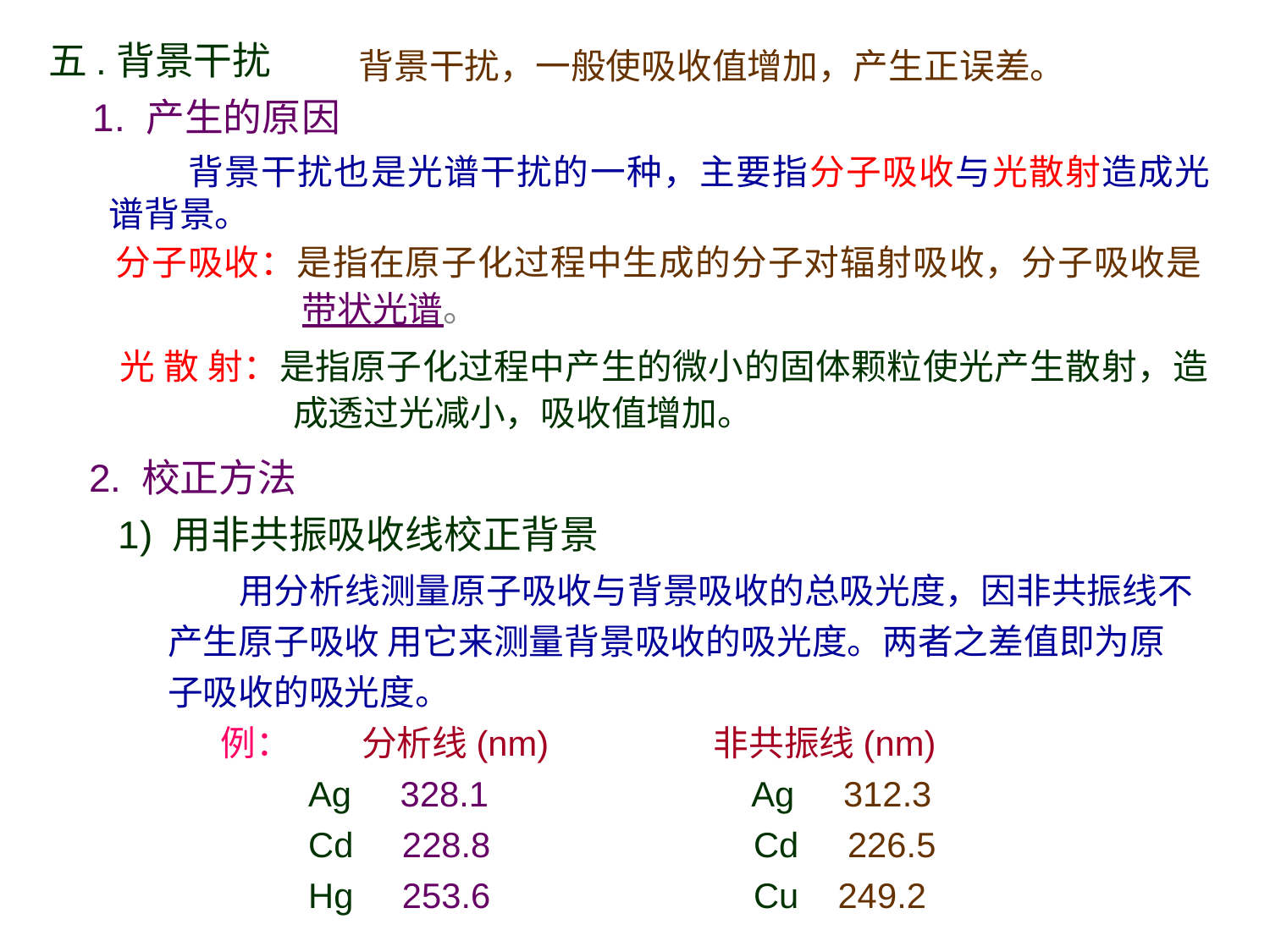

五.背景干扰
背景干扰，一般使吸收值增加，产生正误差。
产生的原因
背景干扰也是光谱干扰的一种，主要指分子吸收与光散射造成光谱背景。
分子吸收：是指在原子化过程中生成的分子对辐射吸收，分子吸收是带状光谱。
光 散 射：是指原子化过程中产生的微小的固体颗粒使光产生散射，造成透过光减小，吸收值增加。
2. 校正方法
1) 用非共振吸收线校正背景
        用分析线测量原子吸收与背景吸收的总吸光度，因非共振线不产生原子吸收 用它来测量背景吸收的吸光度。两者之差值即为原子吸收的吸光度。
例：         分析线(nm)                非共振线(nm)
         Ag     328.1                           Ag     312.3
         Cd     228.8                           Cd     226.5
         Hg     253.6                           Cu    249.2